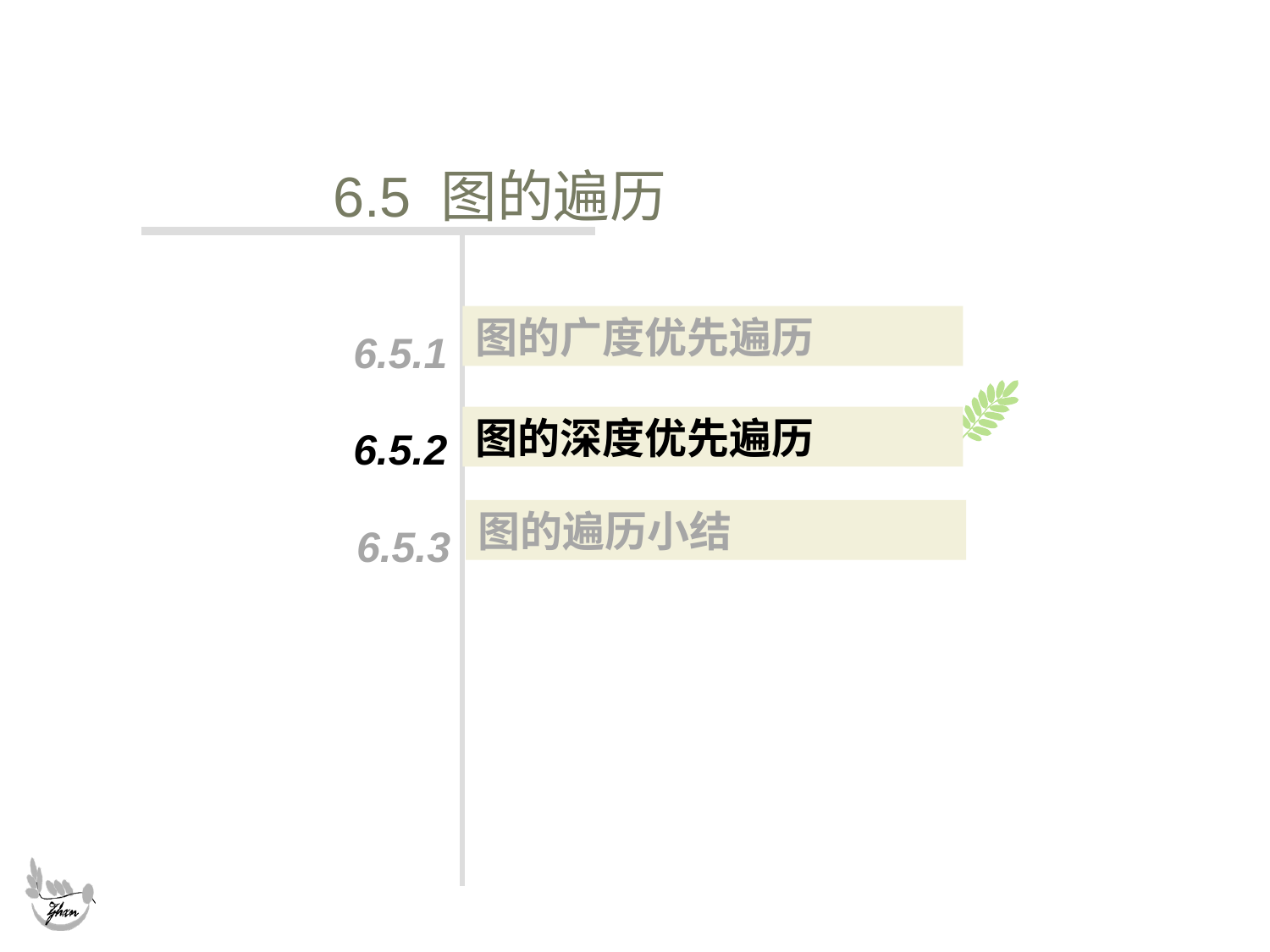

#
6.5 图的遍历
图的广度优先遍历
6.5.1

6.5.2
图的深度优先遍历
图的遍历小结
6.5.3